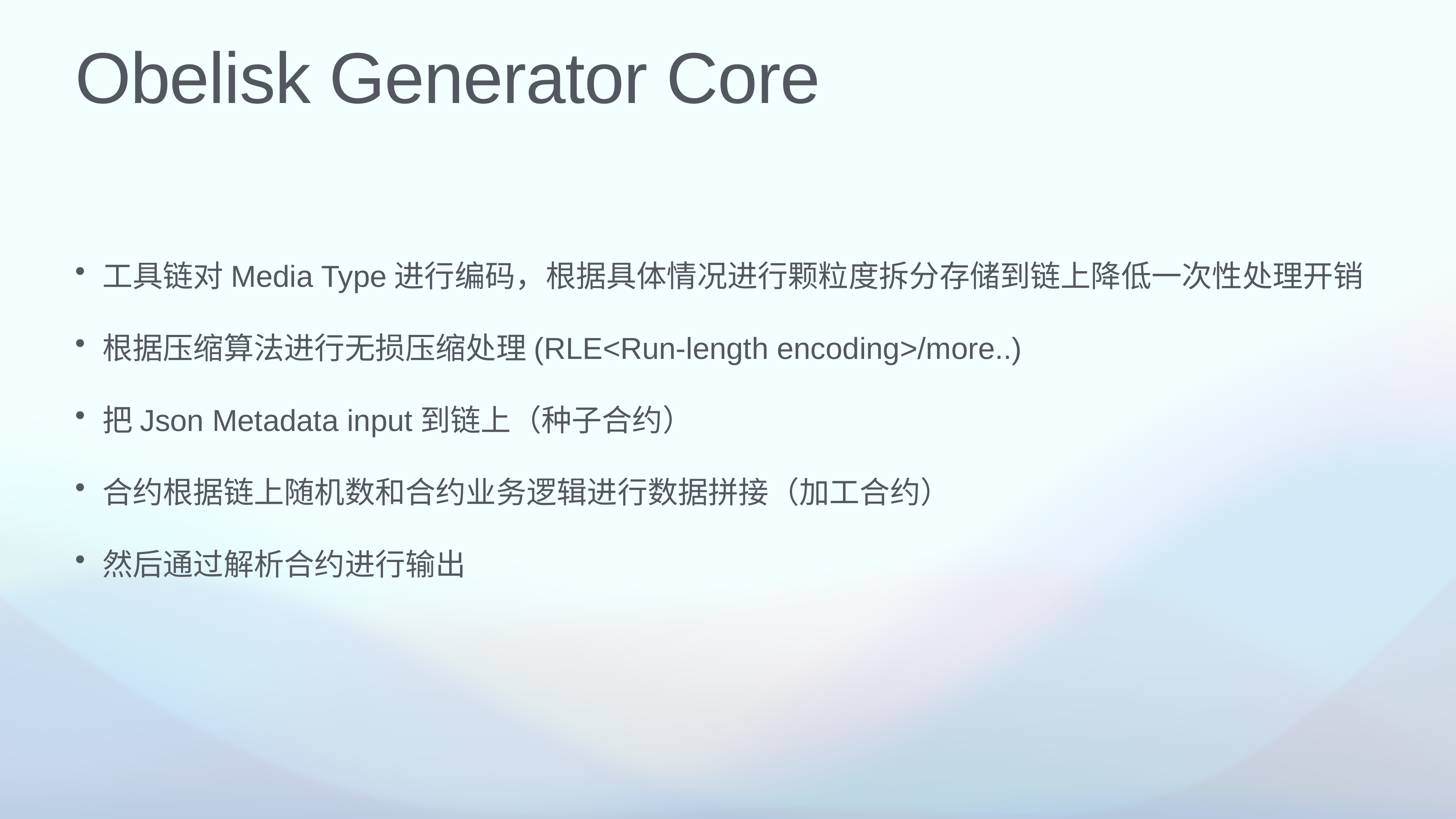

# Obelisk Generator Core
工具链对Media Type进行编码，根据具体情况进行颗粒度拆分存储到链上降低一次性处理开销
根据压缩算法进行无损压缩处理(RLE<Run-length encoding>/more..)
把Json Metadata input到链上（种子合约）
合约根据链上随机数和合约业务逻辑进行数据拼接（加工合约）
然后通过解析合约进行输出